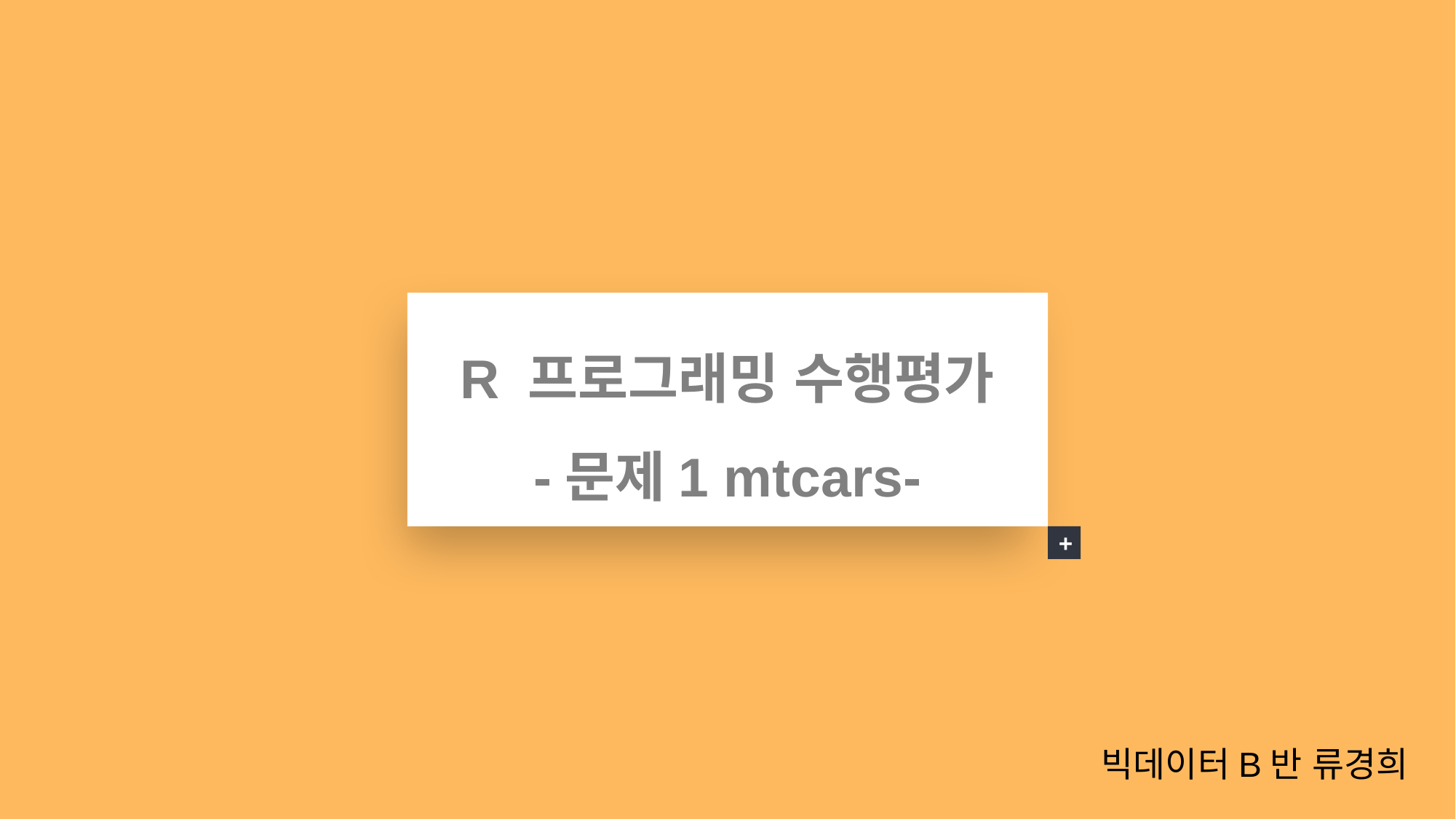

R 프로그래밍 수행평가
-문제1 mtcars-
+
빅데이터B반 류경희